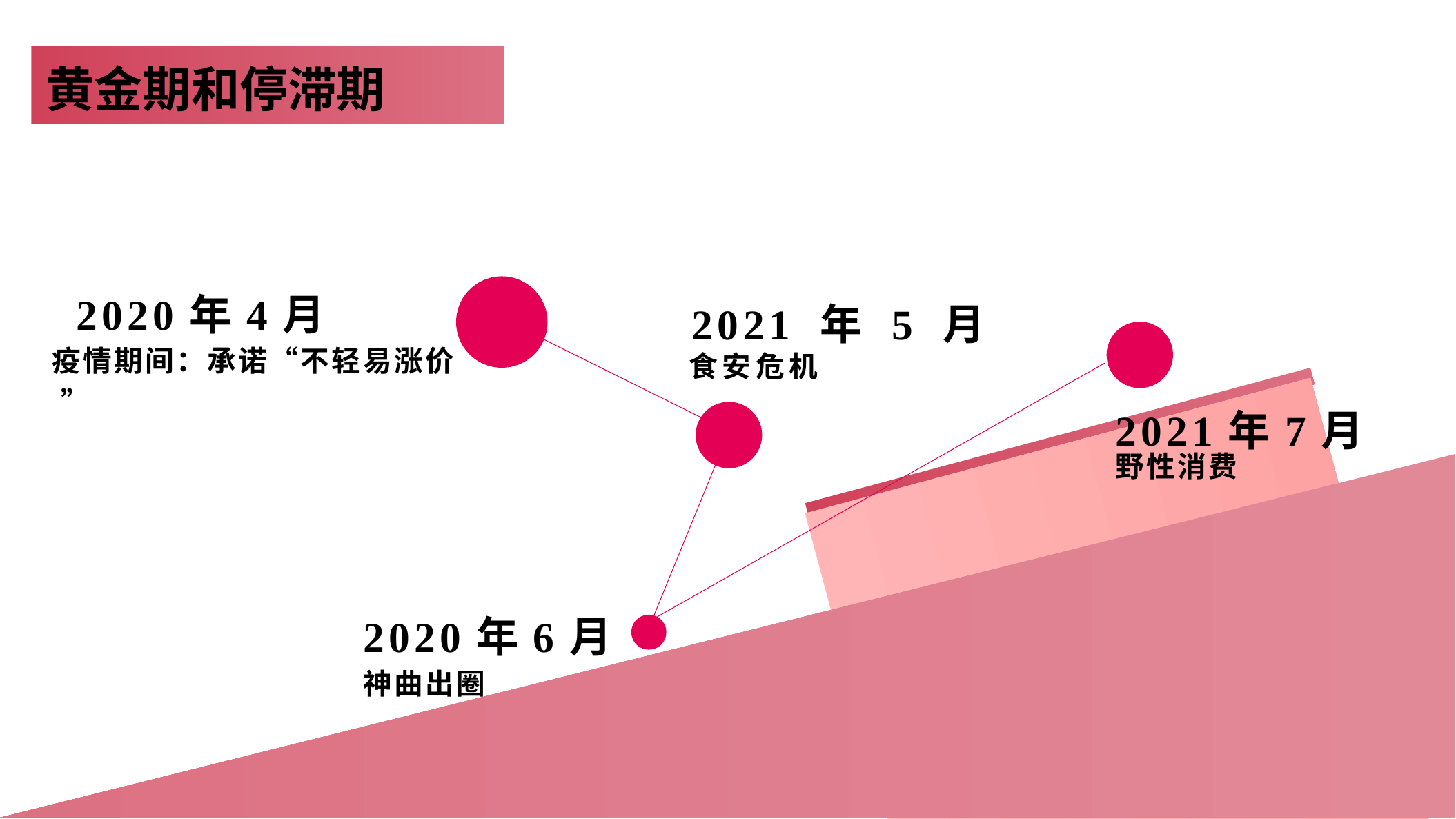

黄金期和停滞期

2021 年 5 月
食安危机
2020年4月

疫情期间：承诺“不轻易涨价 ”

2021年7月
野性消费

2020年6月
神曲出圈